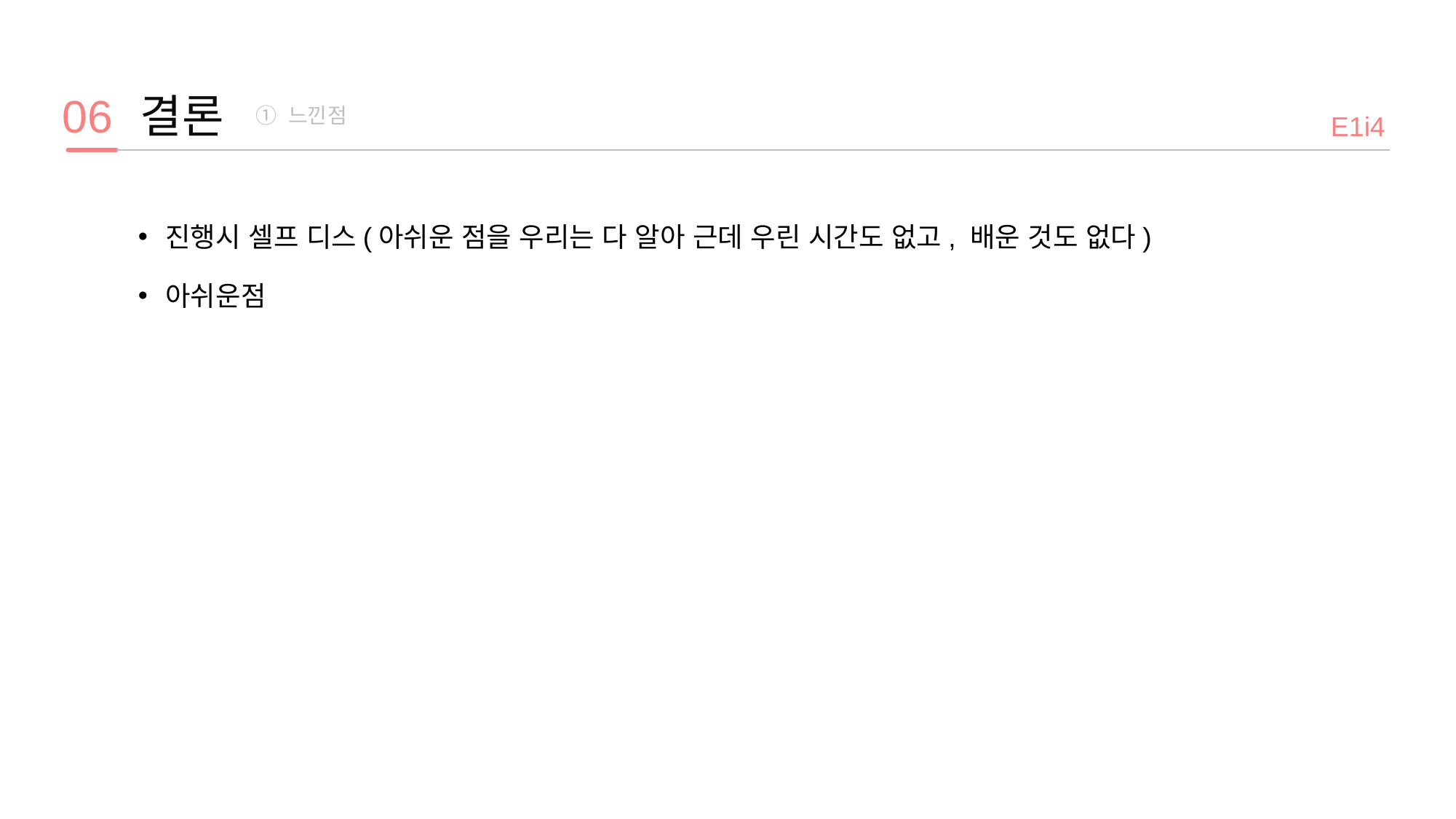

결론
06
 ① 느낀점
E1i4
진행시 셀프 디스(아쉬운 점을 우리는 다 알아 근데 우린 시간도 없고, 배운 것도 없다)

아쉬운점